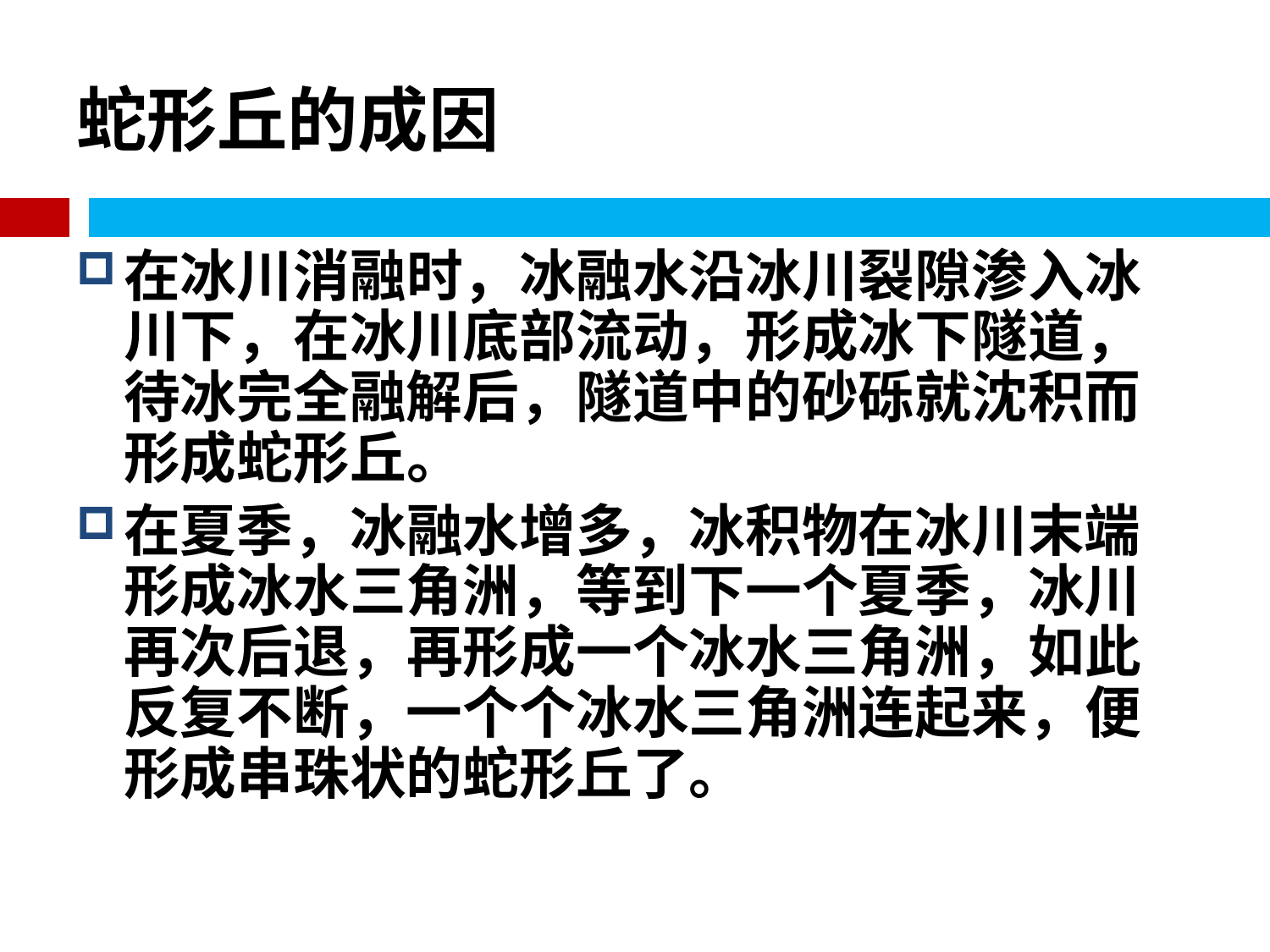

# 蛇形丘的成因
在冰川消融时，冰融水沿冰川裂隙渗入冰川下，在冰川底部流动，形成冰下隧道，待冰完全融解后，隧道中的砂砾就沈积而形成蛇形丘。
在夏季，冰融水增多，冰积物在冰川末端形成冰水三角洲，等到下一个夏季，冰川再次后退，再形成一个冰水三角洲，如此反复不断，一个个冰水三角洲连起来，便形成串珠状的蛇形丘了。